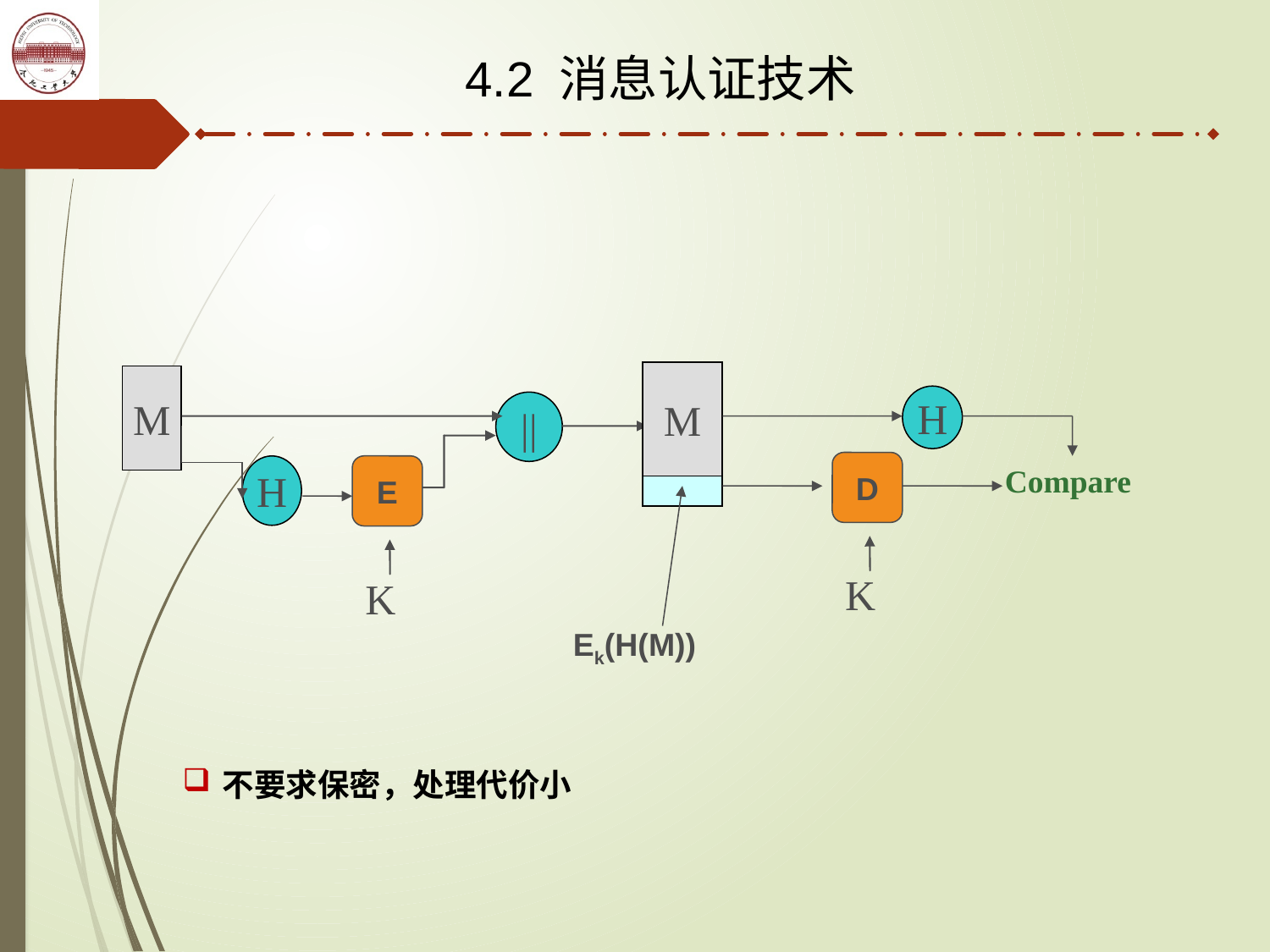

4.2 消息认证技术
M
M
H
||

D
Compare
H
E

K
K
Ek(H(M))
不要求保密，处理代价小